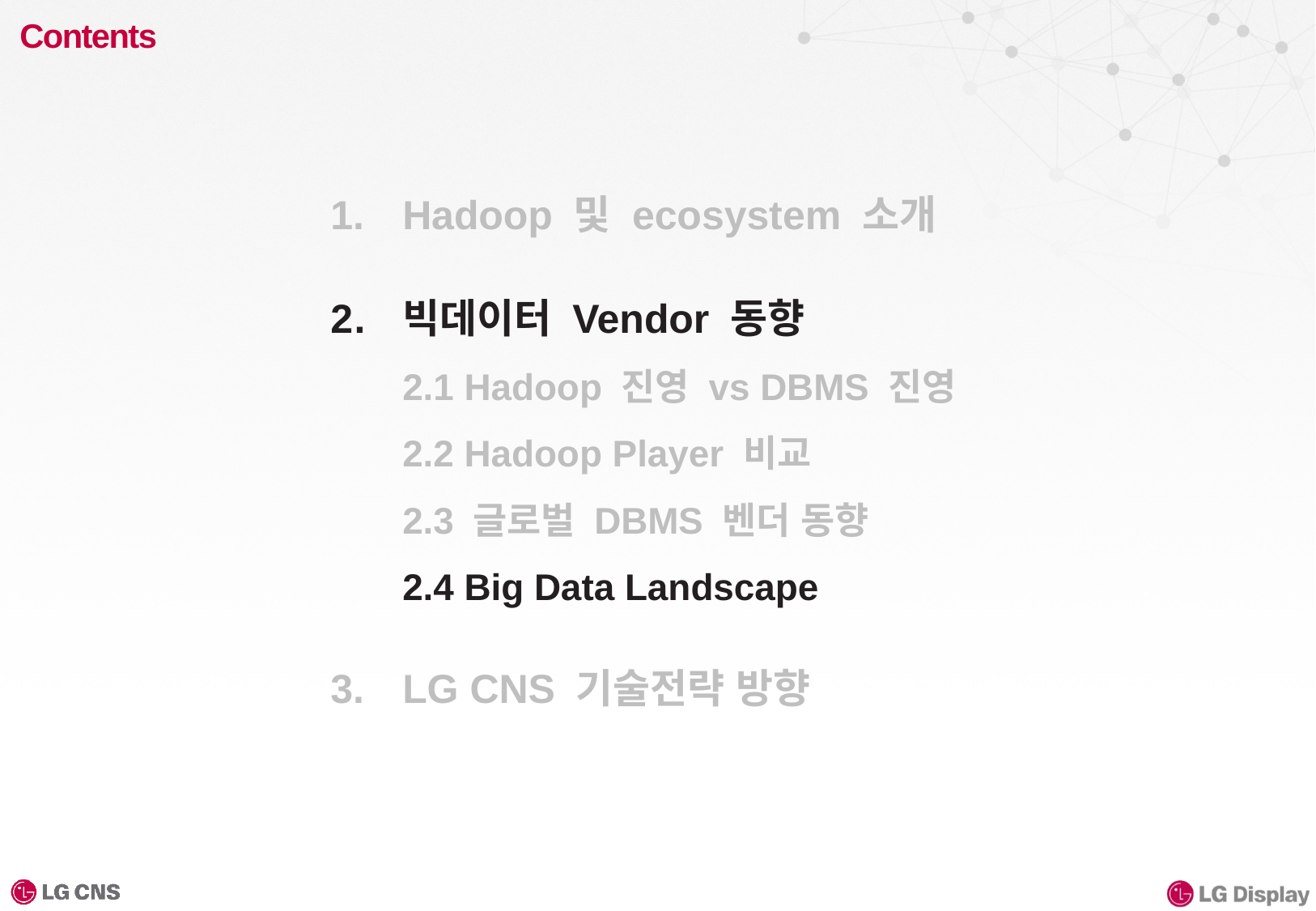

# Contents
Hadoop 및 ecosystem 소개
빅데이터 Vendor 동향
2.1 Hadoop 진영 vs DBMS 진영
2.2 Hadoop Player 비교
2.3 글로벌 DBMS 벤더 동향
2.4 Big Data Landscape
LG CNS 기술전략 방향